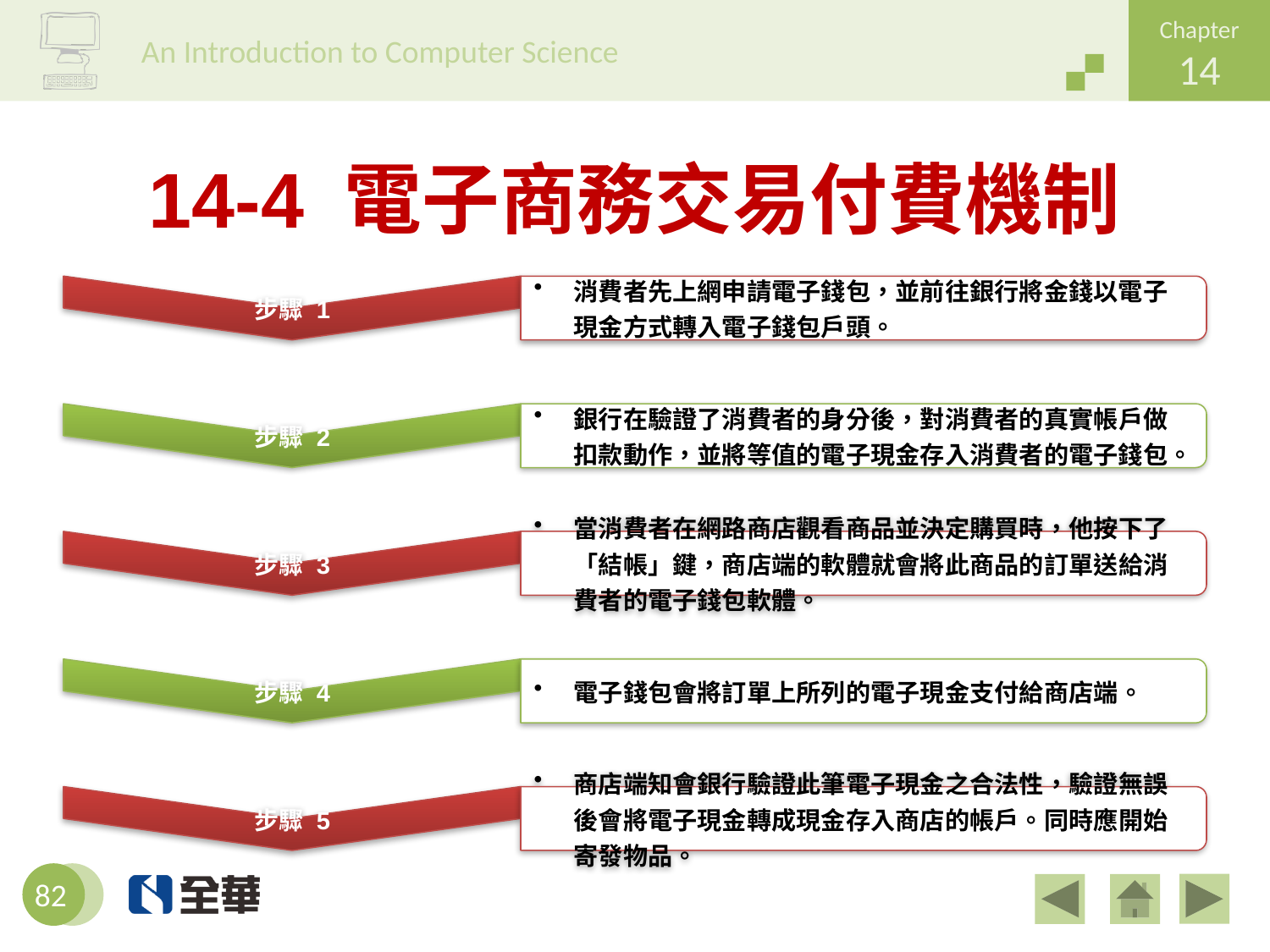

# 14-4 電子商務交易付費機制
步驟 1
消費者先上網申請電子錢包，並前往銀行將金錢以電子現金方式轉入電子錢包戶頭。
步驟 2
銀行在驗證了消費者的身分後，對消費者的真實帳戶做扣款動作，並將等值的電子現金存入消費者的電子錢包。
步驟 3
當消費者在網路商店觀看商品並決定購買時，他按下了「結帳」鍵，商店端的軟體就會將此商品的訂單送給消費者的電子錢包軟體。
步驟 4
電子錢包會將訂單上所列的電子現金支付給商店端。
步驟 5
商店端知會銀行驗證此筆電子現金之合法性，驗證無誤後會將電子現金轉成現金存入商店的帳戶。同時應開始寄發物品。